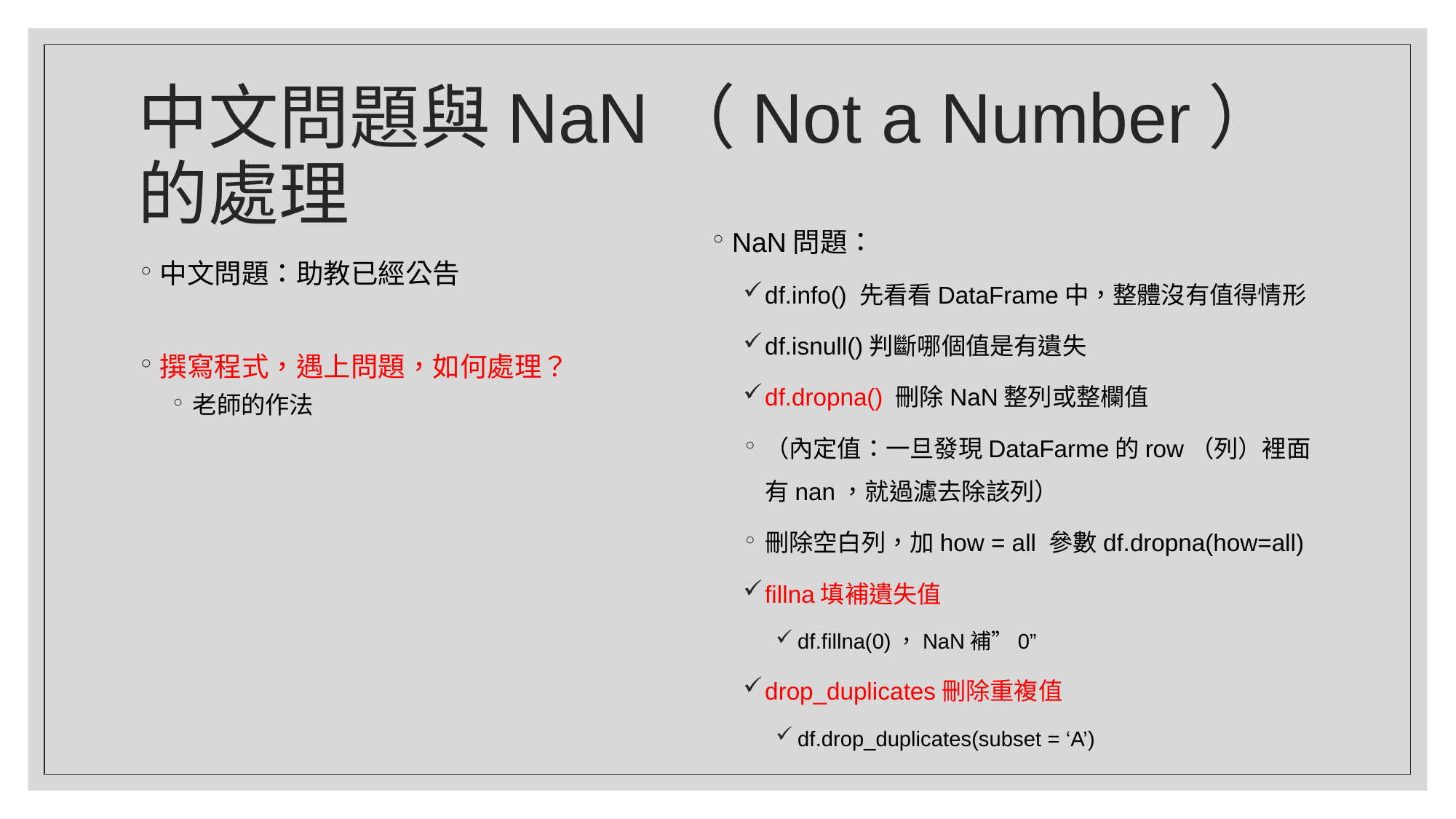

# 中文問題與NaN（Not a Number）的處理
NaN問題：
df.info() 先看看DataFrame中，整體沒有值得情形
df.isnull()判斷哪個值是有遺失
df.dropna() 刪除NaN整列或整欄值
（內定值：一旦發現DataFarme的row（列）裡面有nan，就過濾去除該列）
刪除空白列，加how = all 參數df.dropna(how=all)
fillna填補遺失值
df.fillna(0)，NaN補”0”
drop_duplicates刪除重複值
df.drop_duplicates(subset = ‘A’)
中文問題：助教已經公告

撰寫程式，遇上問題，如何處理？
老師的作法